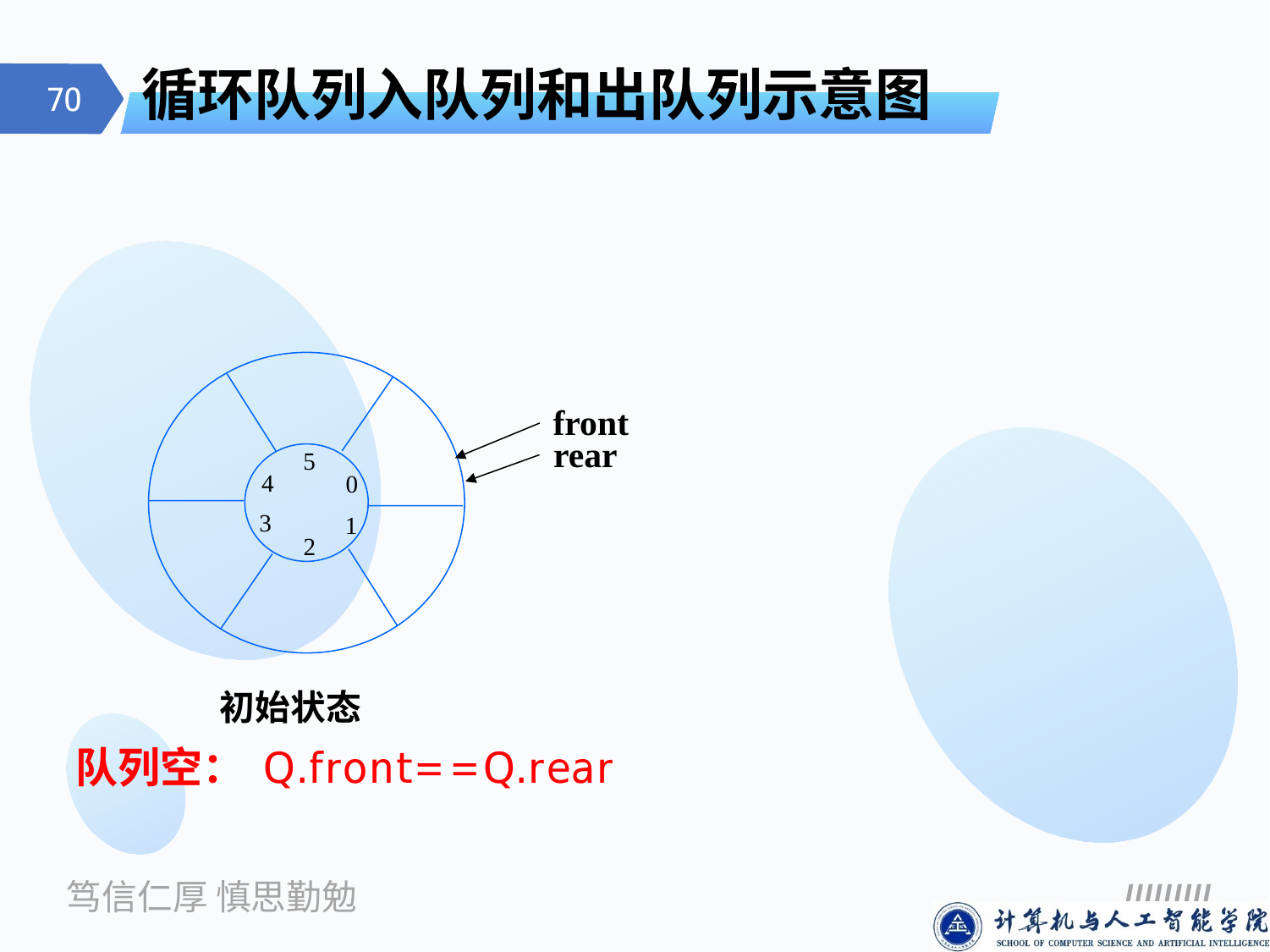

# 循环队列入队列和出队列示意图

front
rear

5

4
0
3

1

2

初始状态
队列空： Q.front==Q.rear